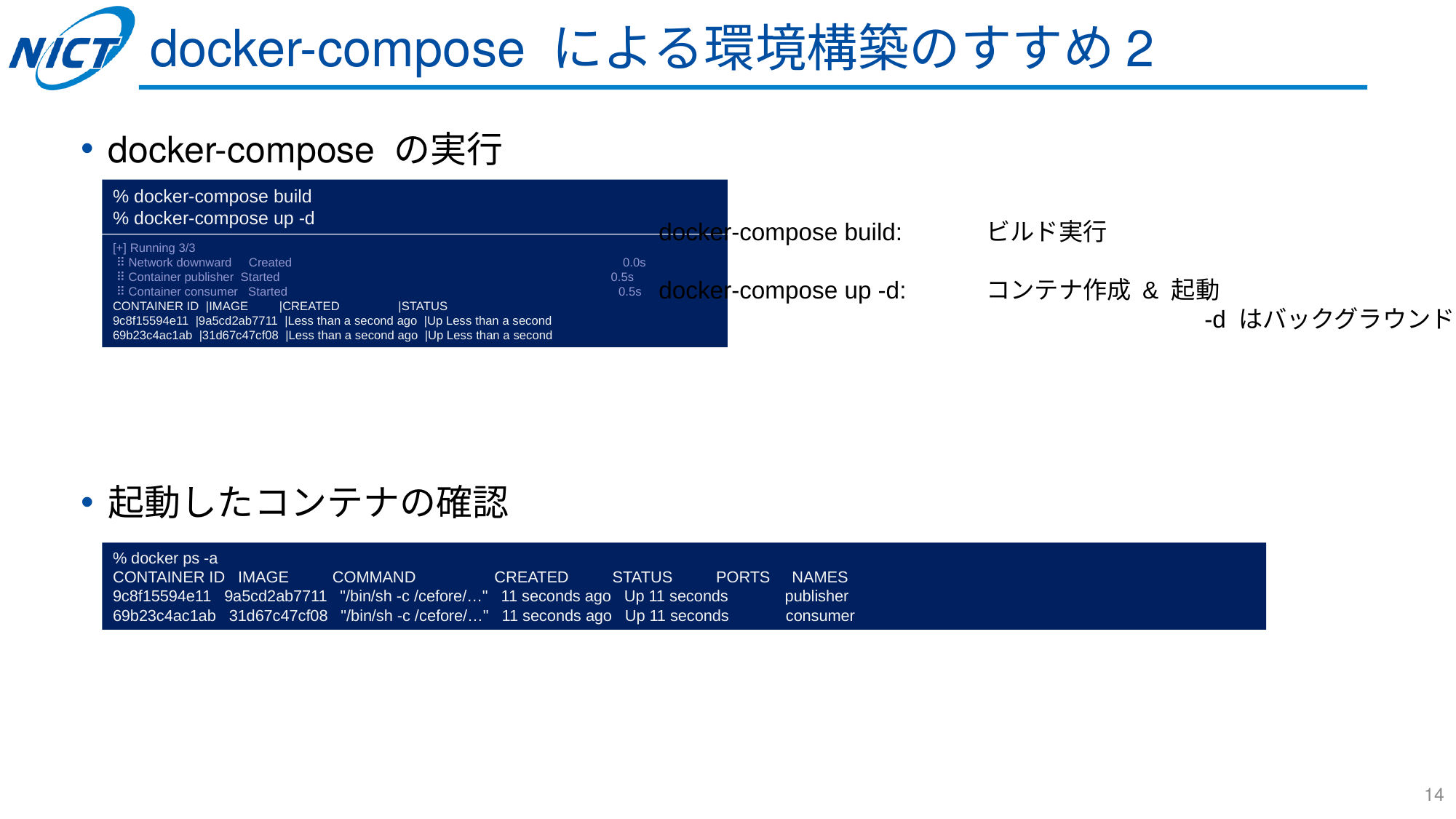

# docker-compose による環境構築のすすめ2
docker-compose の実行

起動したコンテナの確認
% docker-compose build
% docker-compose up -d
[+] Running 3/3
 ⠿ Network downward     Created                                                                                                0.0s
 ⠿ Container publisher  Started                                                                                                0.5s
 ⠿ Container consumer   Started                                                                                                0.5s
CONTAINER ID  |IMAGE         |CREATED                 |STATUS
9c8f15594e11  |9a5cd2ab7711  |Less than a second ago  |Up Less than a second
69b23c4ac1ab  |31d67c47cf08  |Less than a second ago  |Up Less than a second
docker-compose build:	ビルド実行

docker-compose up -d:	コンテナ作成 & 起動
					-d はバックグラウンド実行

% docker ps -a
CONTAINER ID   IMAGE          COMMAND                  CREATED          STATUS          PORTS     NAMES
9c8f15594e11   9a5cd2ab7711   "/bin/sh -c /cefore/…"   11 seconds ago   Up 11 seconds             publisher
69b23c4ac1ab   31d67c47cf08   "/bin/sh -c /cefore/…"   11 seconds ago   Up 11 seconds             consumer
14